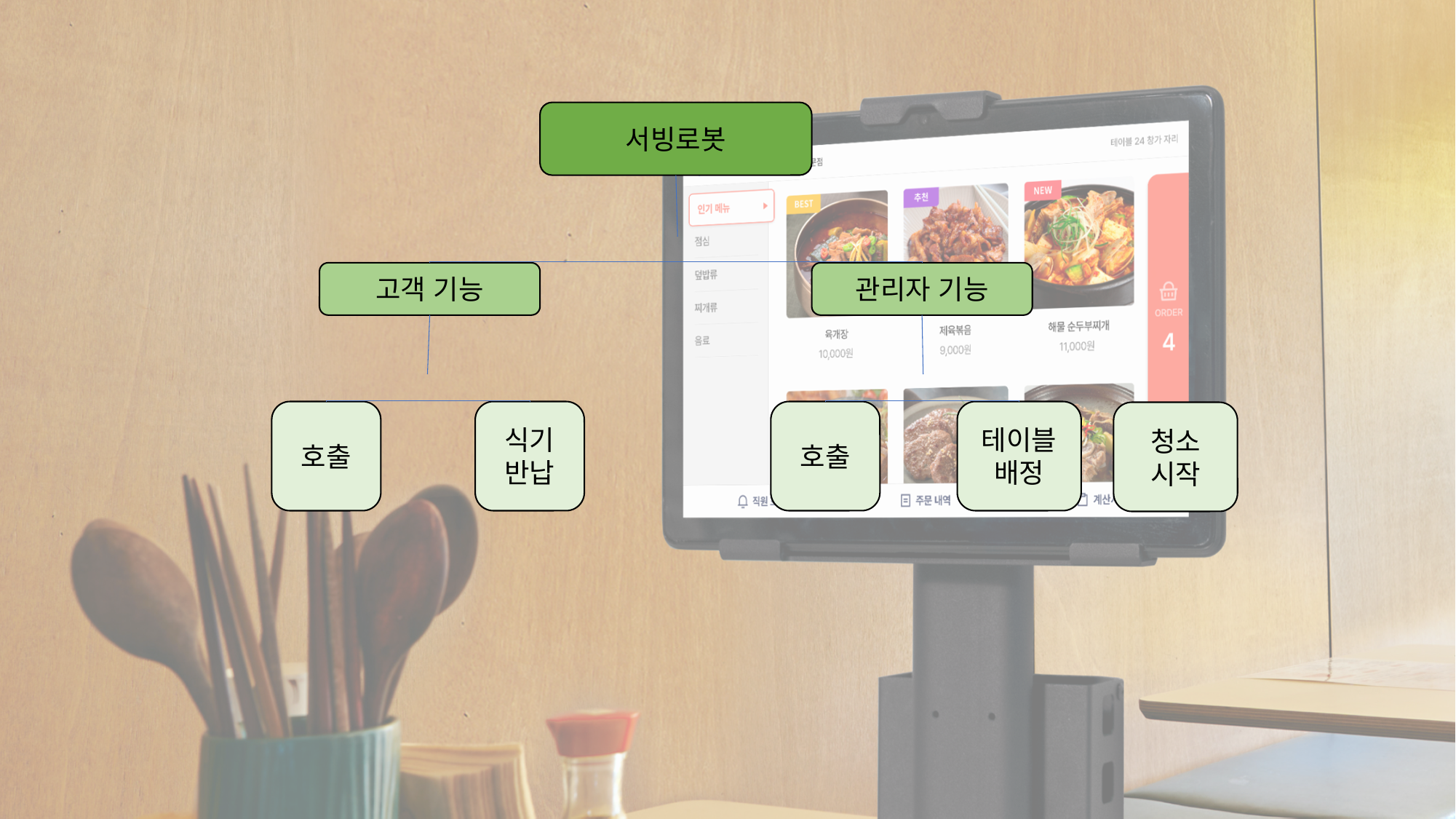

서빙로봇
고객 기능
관리자 기능
호출
식기 반납
호출
테이블배정
청소
시작